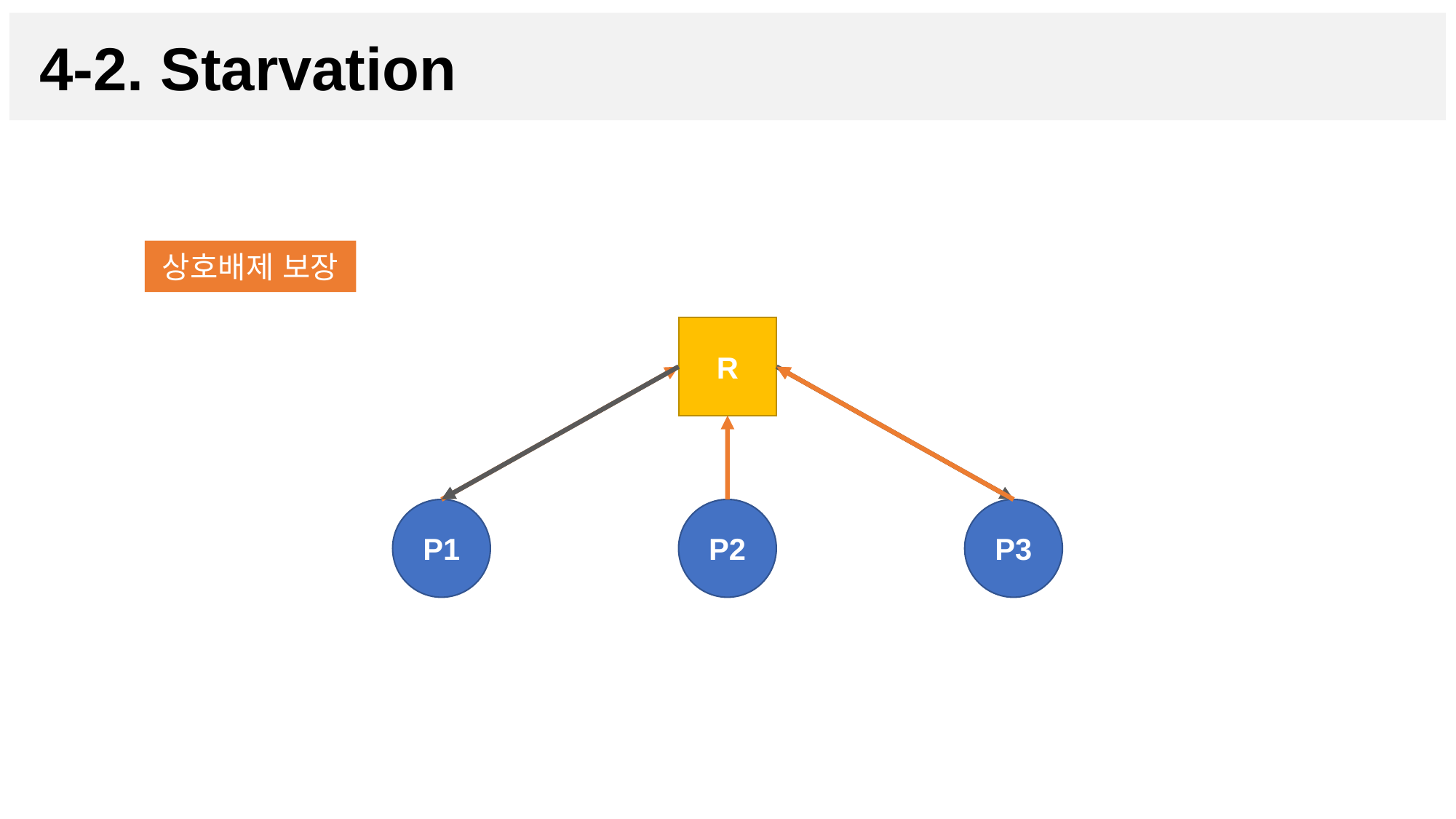

4-2. Starvation
상호배제 보장
R
P1
P2
P3